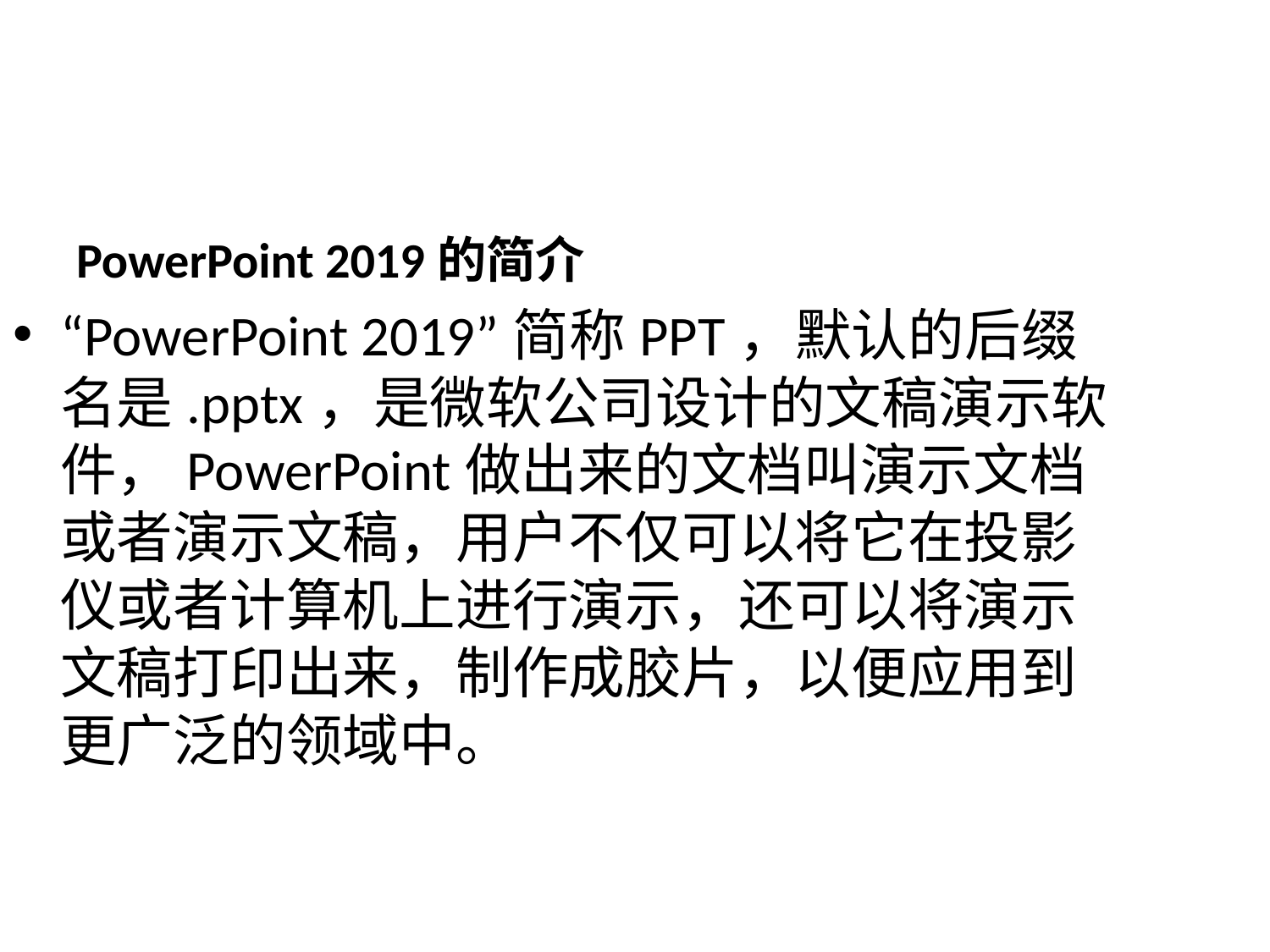

PowerPoint 2019的简介
“PowerPoint 2019”简称PPT，默认的后缀名是.pptx，是微软公司设计的文稿演示软件，PowerPoint做出来的文档叫演示文档或者演示文稿，用户不仅可以将它在投影仪或者计算机上进行演示，还可以将演示文稿打印出来，制作成胶片，以便应用到更广泛的领域中。